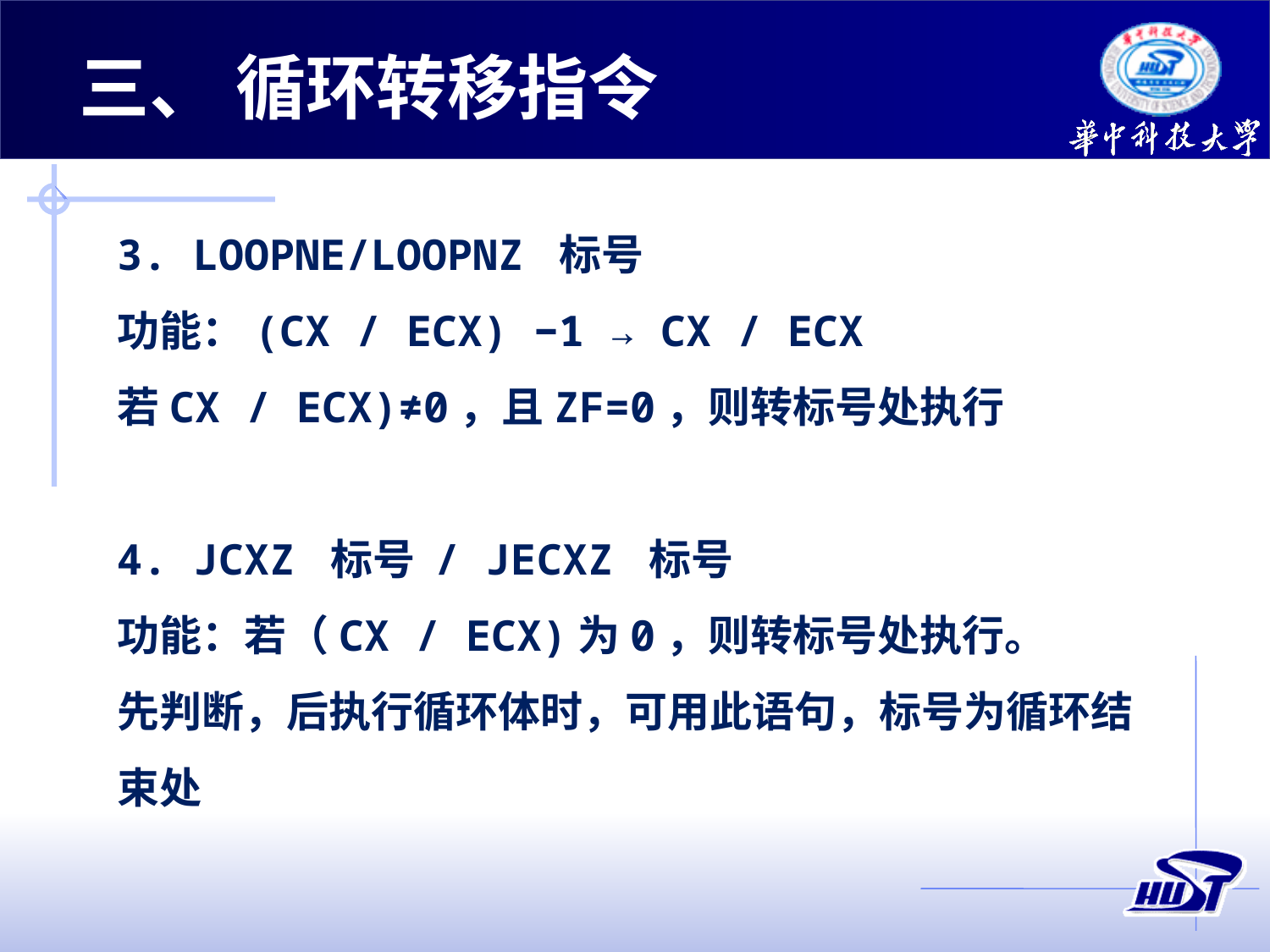

三、 循环转移指令
3. LOOPNE/LOOPNZ 标号
功能：(CX / ECX) −1 → CX / ECX
若CX / ECX)≠0，且ZF=0，则转标号处执行

4. JCXZ 标号 / JECXZ 标号
功能：若（CX / ECX)为0，则转标号处执行。
先判断，后执行循环体时，可用此语句，标号为循环结束处